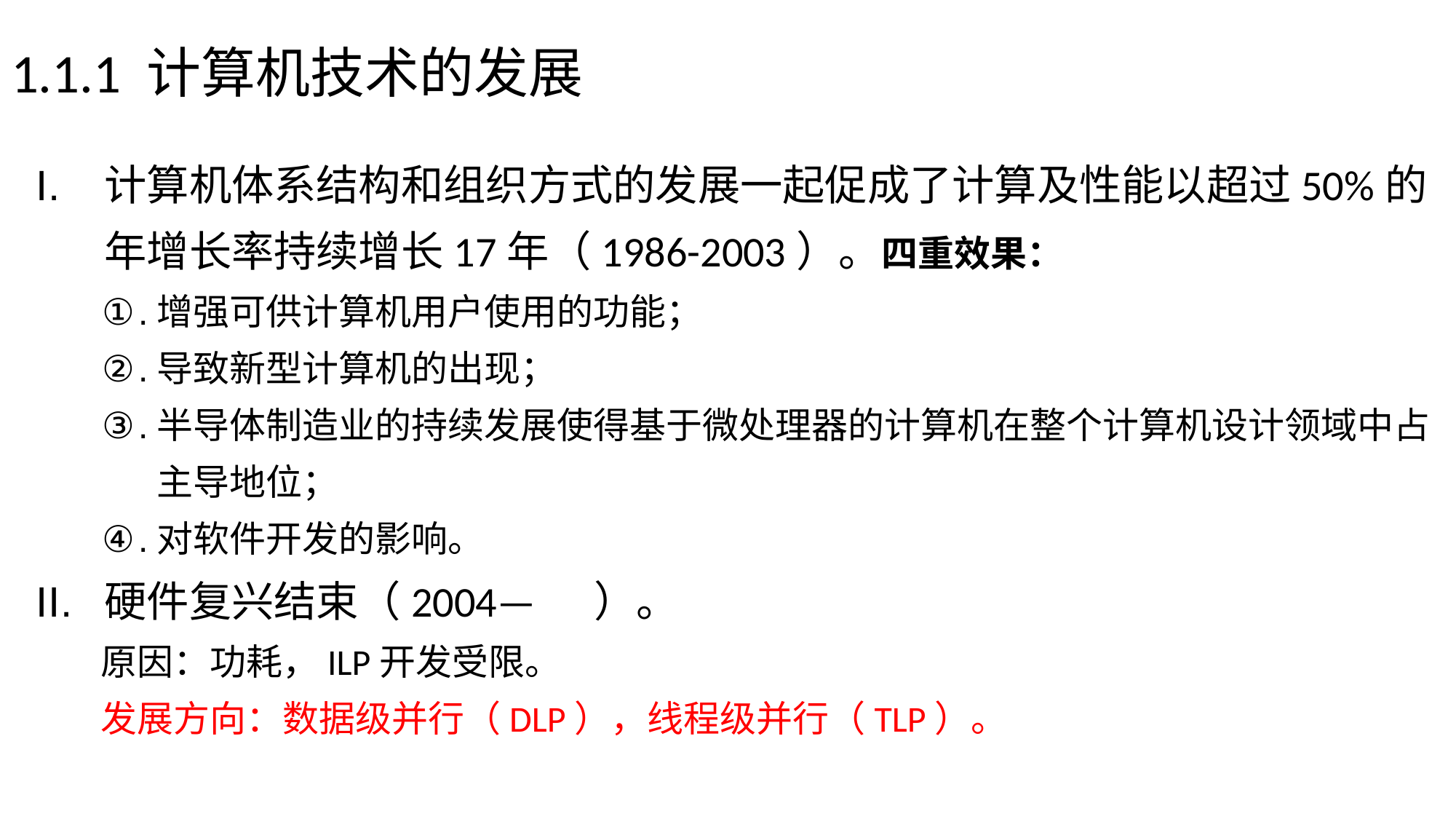

# 1.1.1 计算机技术的发展
计算机体系结构和组织方式的发展一起促成了计算及性能以超过50%的年增长率持续增长17年（1986-2003）。四重效果：
增强可供计算机用户使用的功能；
导致新型计算机的出现；
半导体制造业的持续发展使得基于微处理器的计算机在整个计算机设计领域中占主导地位；
对软件开发的影响。
硬件复兴结束（2004—     ）。
原因：功耗，ILP开发受限。
发展方向：数据级并行（DLP），线程级并行（TLP）。